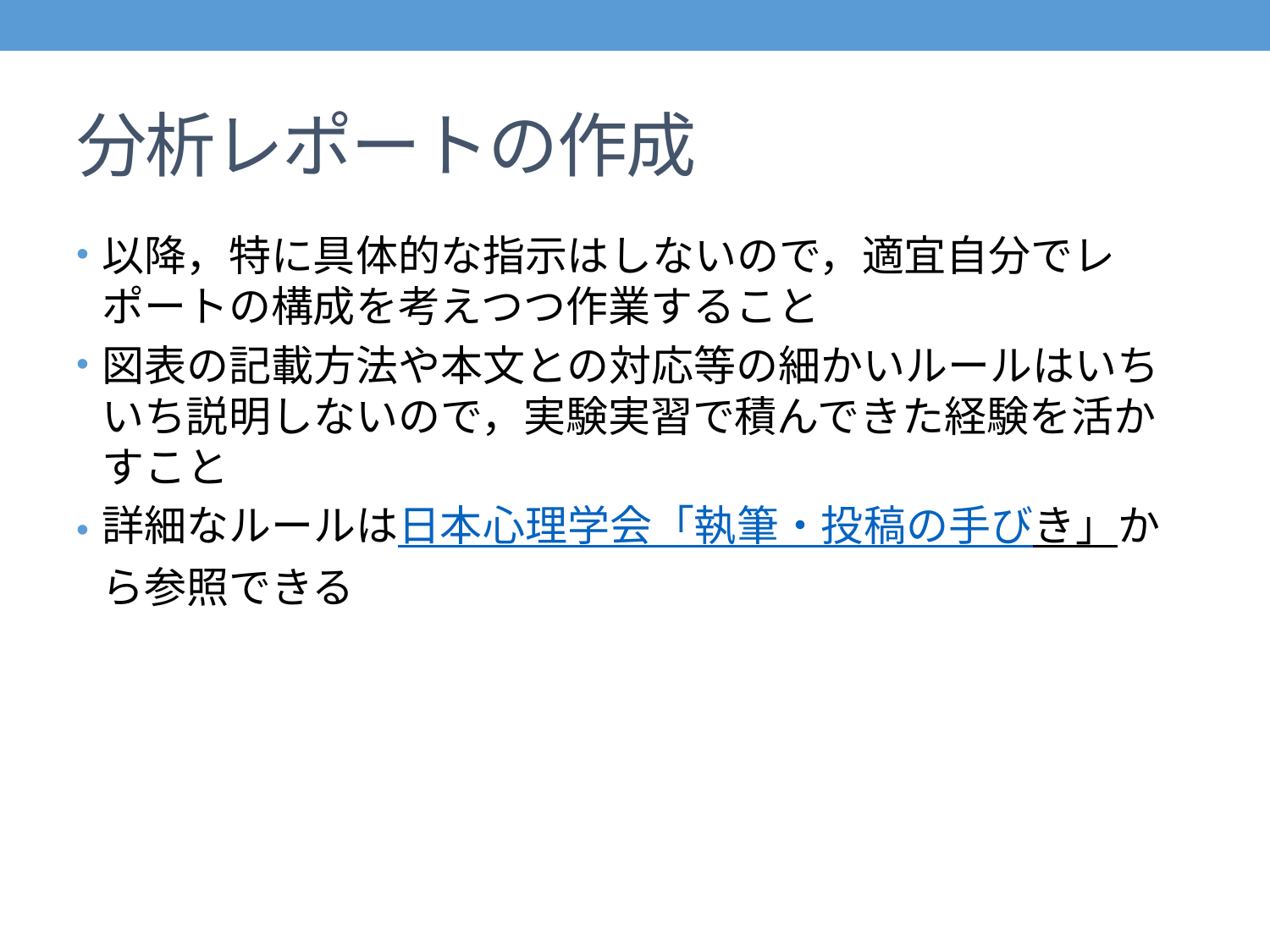

# 分析レポートの作成
以降，特に具体的な指示はしないので，適宜自分でレポートの構成を考えつつ作業すること
図表の記載方法や本文との対応等の細かいルールはいちいち説明しないので，実験実習で積んできた経験を活かすこと
詳細なルールは日本心理学会「執筆・投稿の手びき」から参照できる